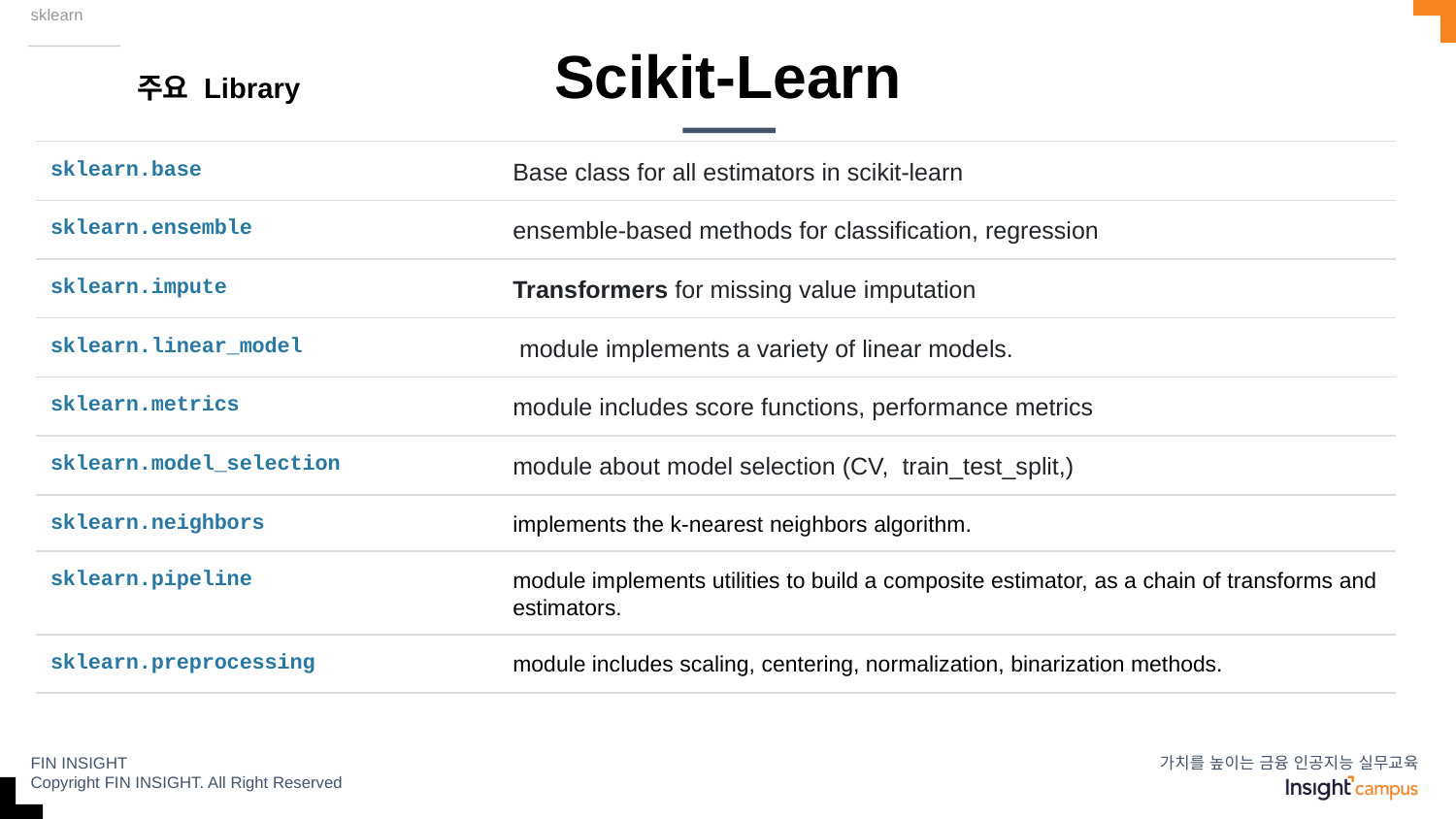

sklearn
# Scikit-Learn
주요 Library
| sklearn.base | Base class for all estimators in scikit-learn |
| --- | --- |
| sklearn.ensemble | ensemble-based methods for classification, regression |
| sklearn.impute | Transformers for missing value imputation |
| sklearn.linear\_model | module implements a variety of linear models. |
| sklearn.metrics | module includes score functions, performance metrics |
| sklearn.model\_selection | module about model selection (CV, train\_test\_split,) |
| sklearn.neighbors | implements the k-nearest neighbors algorithm. |
| sklearn.pipeline | module implements utilities to build a composite estimator, as a chain of transforms and estimators. |
| sklearn.preprocessing | module includes scaling, centering, normalization, binarization methods. |